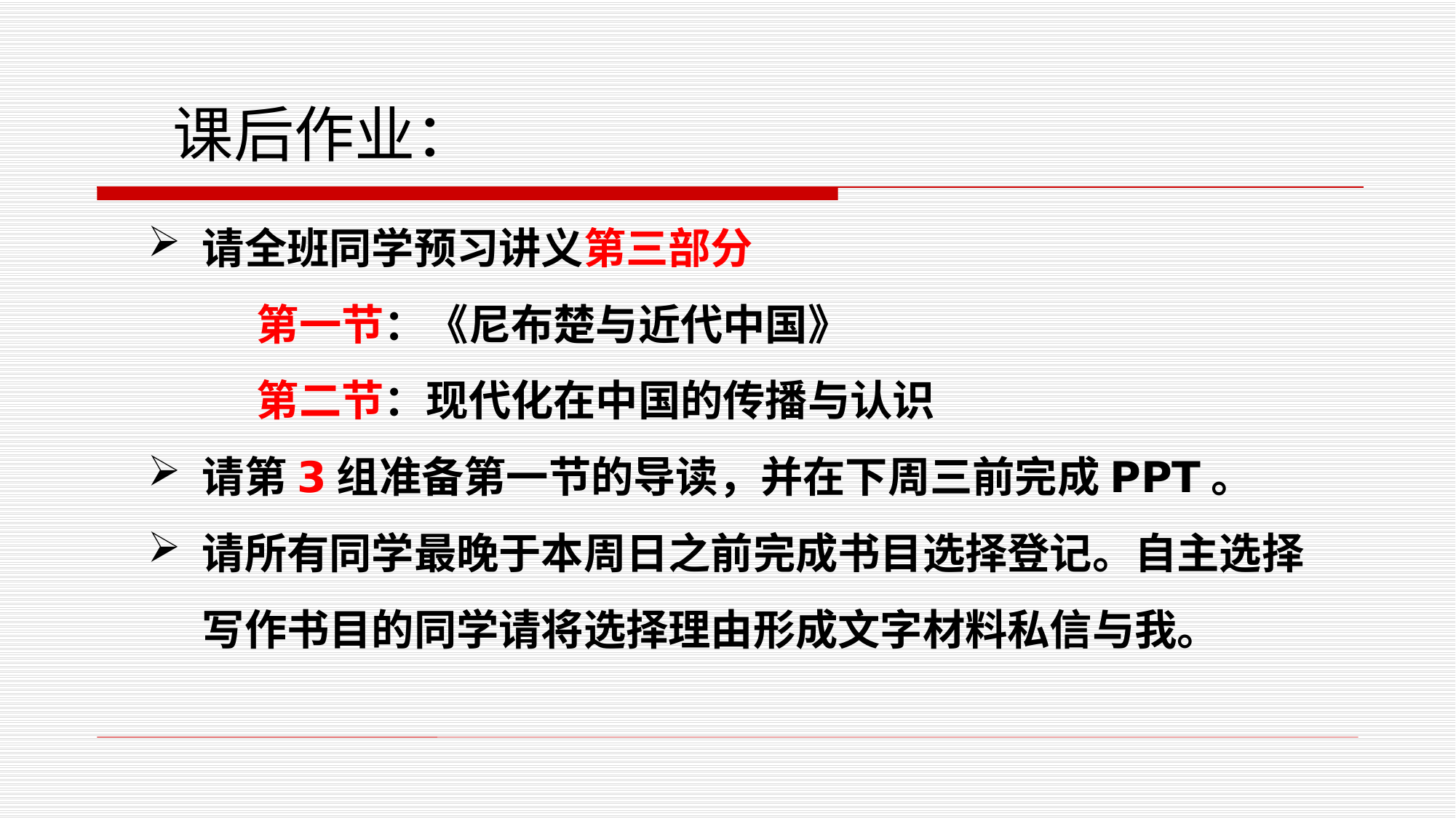

课后作业：
请全班同学预习讲义第三部分
	第一节：《尼布楚与近代中国》
	第二节：现代化在中国的传播与认识
请第3组准备第一节的导读，并在下周三前完成PPT。
请所有同学最晚于本周日之前完成书目选择登记。自主选择写作书目的同学请将选择理由形成文字材料私信与我。